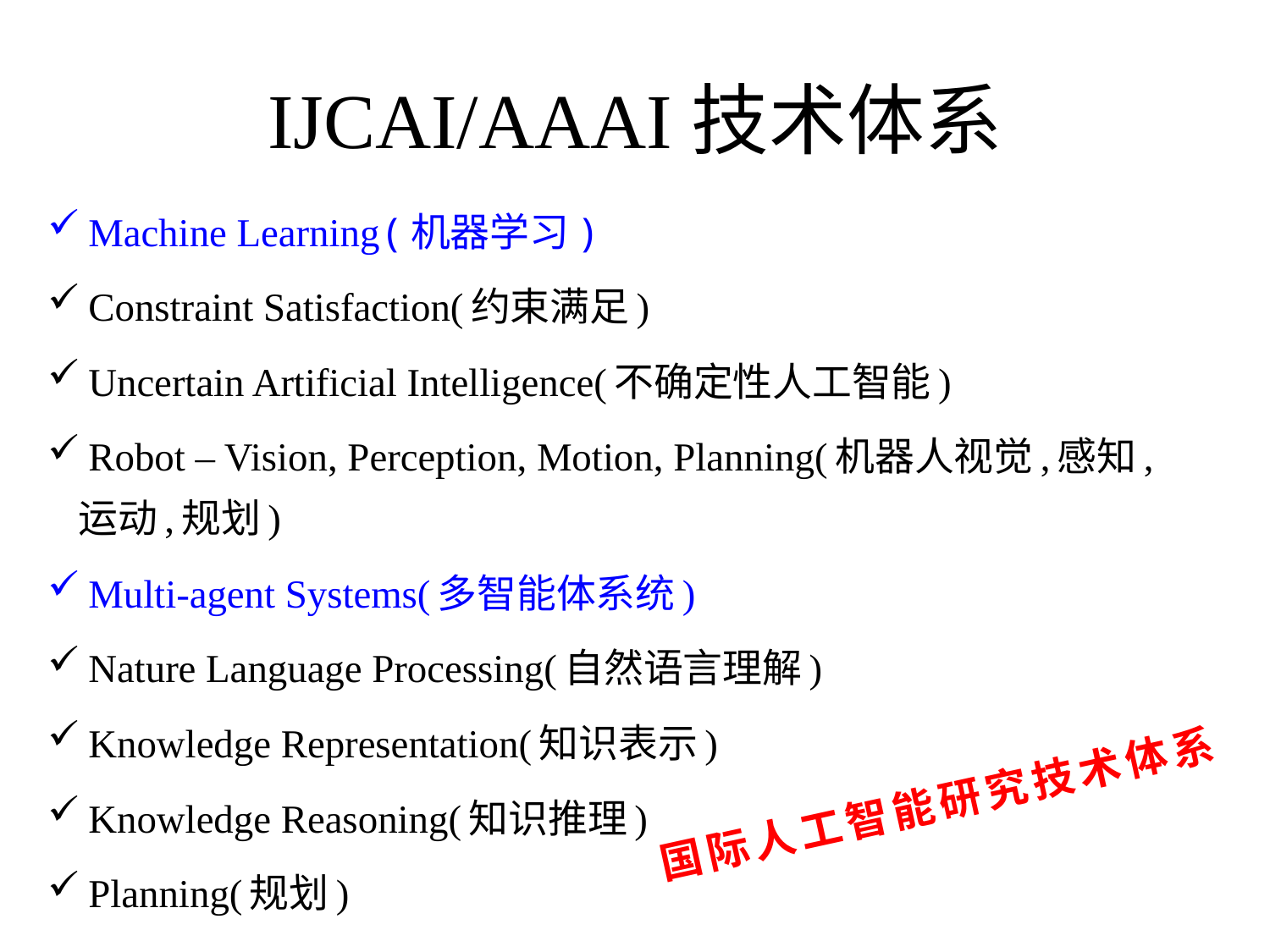

# IJCAI/AAAI技术体系
 Machine Learning(机器学习)
 Constraint Satisfaction(约束满足)
 Uncertain Artificial Intelligence(不确定性人工智能)
 Robot – Vision, Perception, Motion, Planning(机器人视觉,感知,运动,规划)
 Multi-agent Systems(多智能体系统)
 Nature Language Processing(自然语言理解)
 Knowledge Representation(知识表示)
 Knowledge Reasoning(知识推理)
 Planning(规划)

国际人工智能研究技术体系